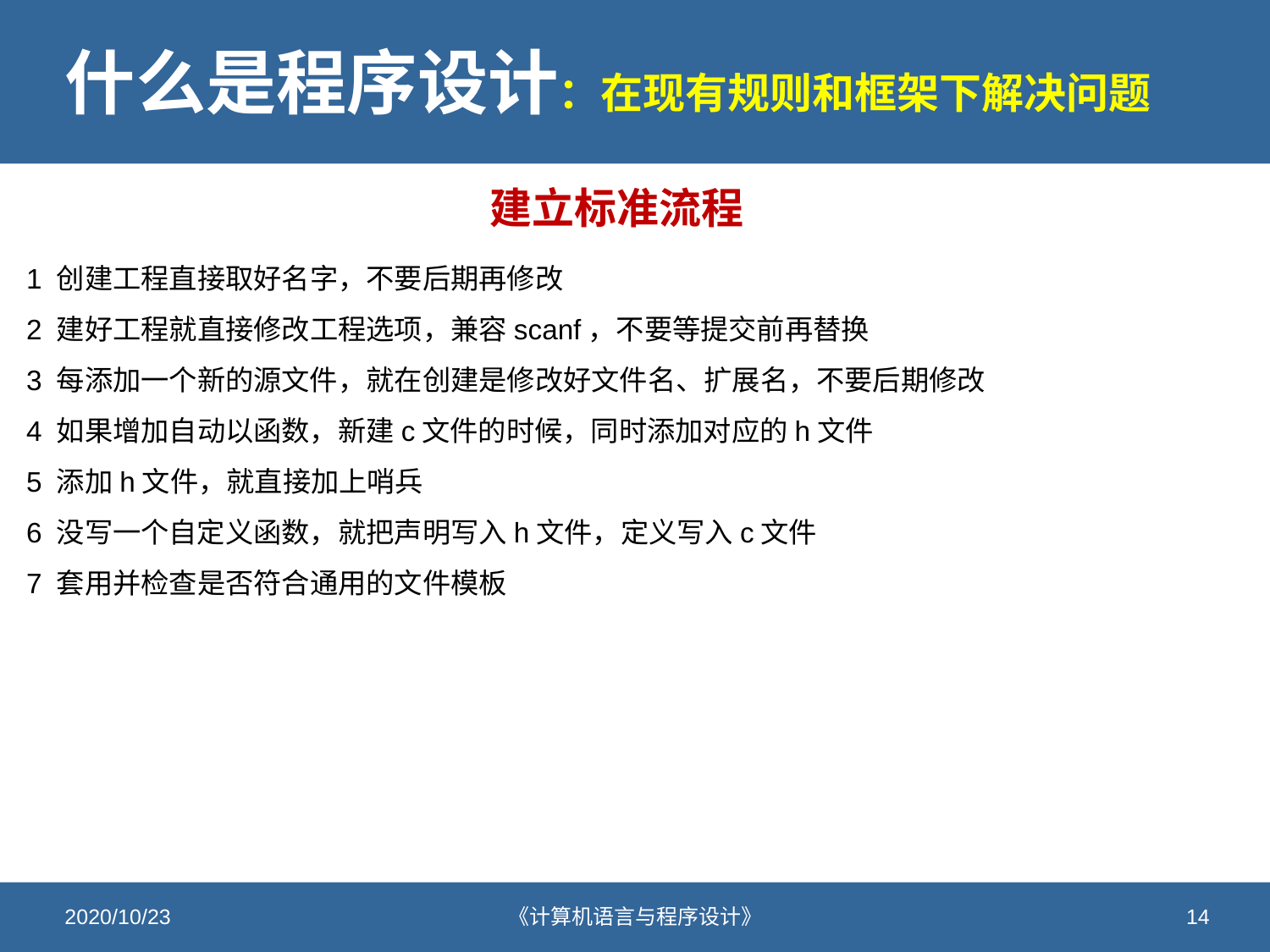

# 什么是程序设计：在现有规则和框架下解决问题
建立标准流程
1 创建工程直接取好名字，不要后期再修改
2 建好工程就直接修改工程选项，兼容scanf，不要等提交前再替换
3 每添加一个新的源文件，就在创建是修改好文件名、扩展名，不要后期修改
4 如果增加自动以函数，新建c文件的时候，同时添加对应的h文件
5 添加h文件，就直接加上哨兵
6 没写一个自定义函数，就把声明写入h文件，定义写入c文件
7 套用并检查是否符合通用的文件模板
2020/10/23
《计算机语言与程序设计》
14